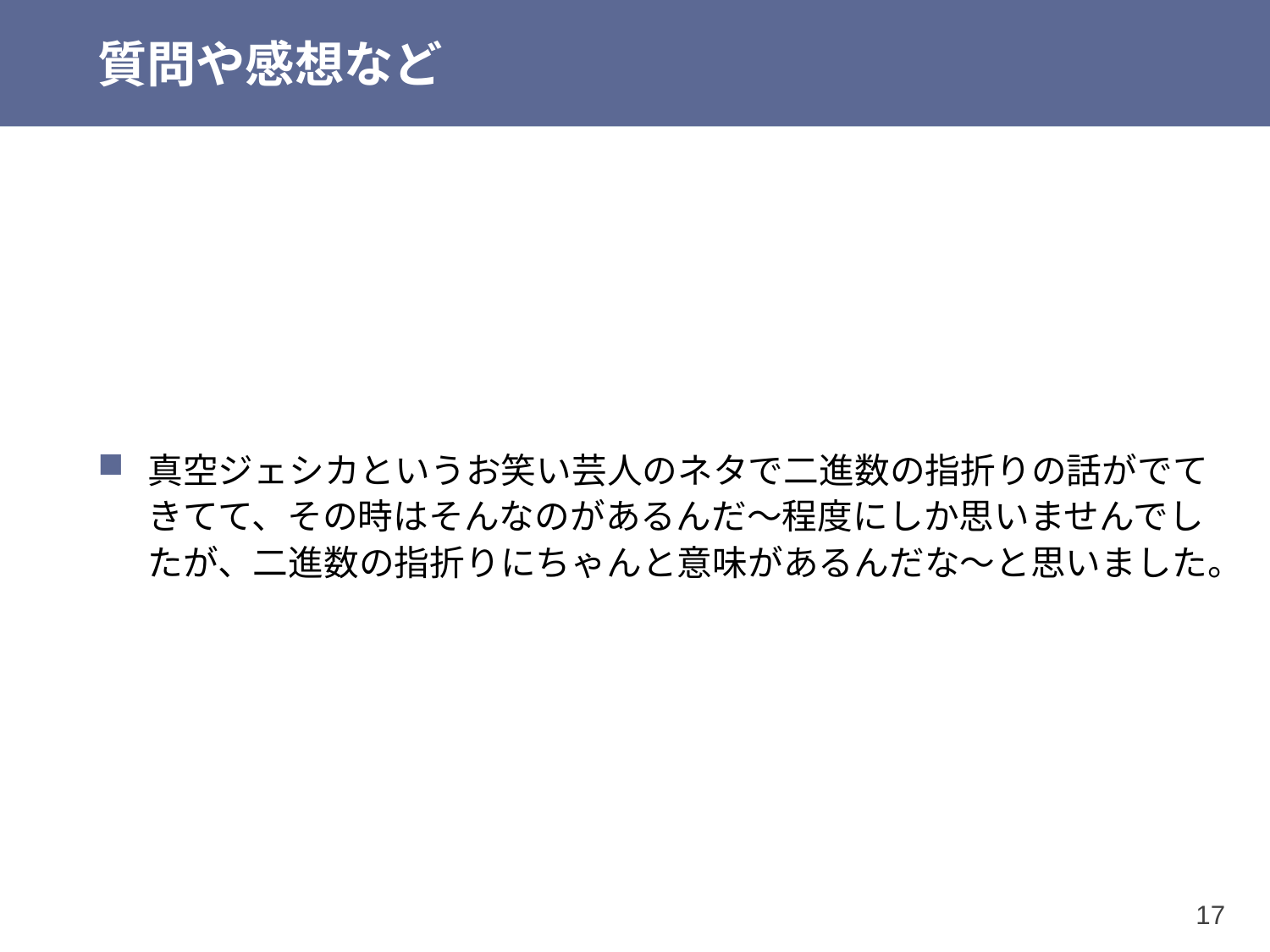

# 質問や感想など
真空ジェシカというお笑い芸人のネタで二進数の指折りの話がでてきてて、その時はそんなのがあるんだ〜程度にしか思いませんでしたが、二進数の指折りにちゃんと意味があるんだな〜と思いました。